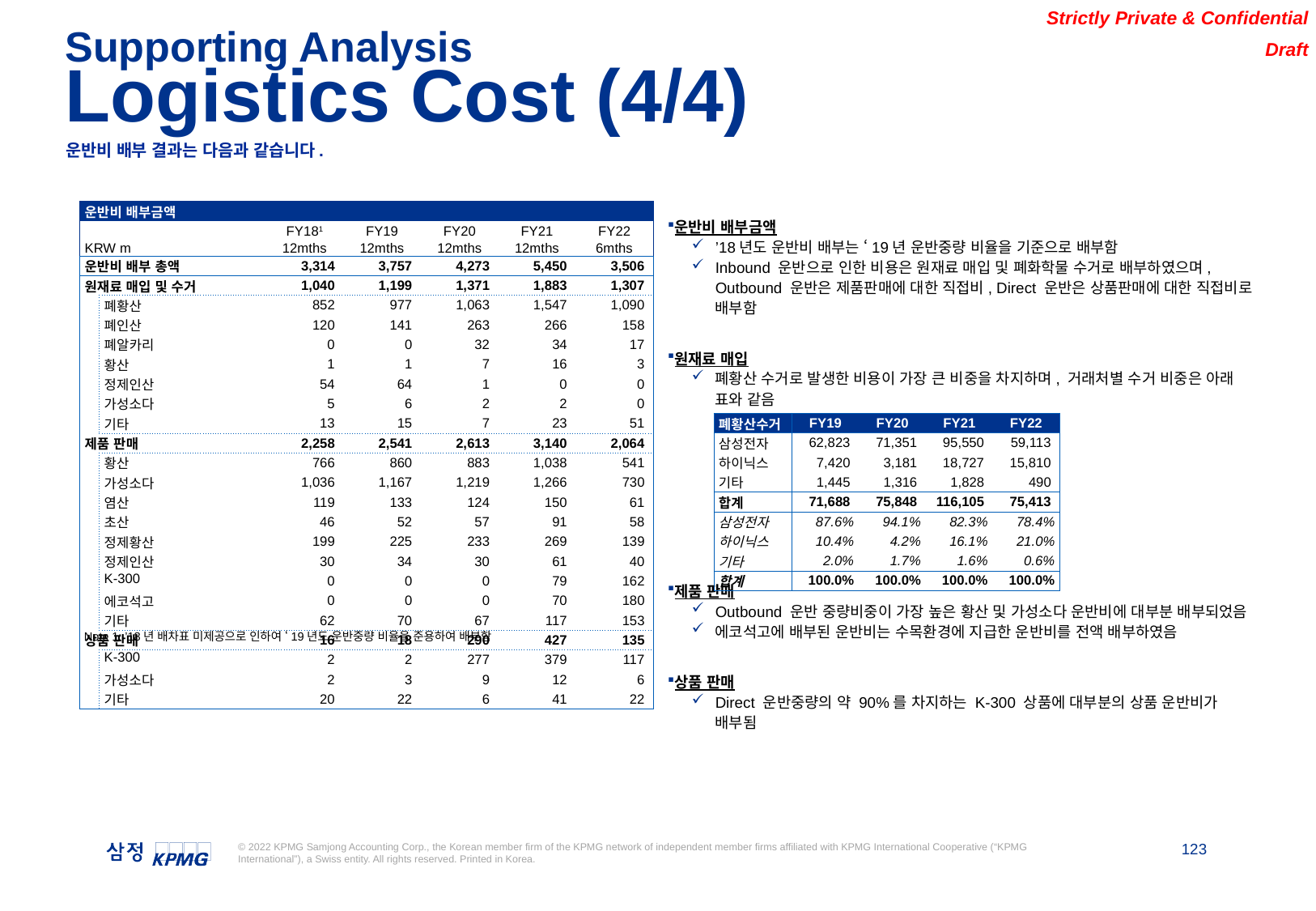

Supporting Analysis
Logistics Cost (4/4)
운반비 배부 결과는 다음과 같습니다.
| 운반비 배부금액 |  |  |  |  |  |  |  |  |
| --- | --- | --- | --- | --- | --- | --- | --- | --- |
|  |  |  |  | FY181 | FY19 | FY20 | FY21 | FY22 |
| KRW m |  |  |  | 12mths | 12mths | 12mths | 12mths | 6mths |
| 운반비 배부 총액 |  |  |  | 3,314 | 3,757 | 4,273 | 5,450 | 3,506 |
| 원재료 매입 및 수거 |  |  |  | 1,040 | 1,199 | 1,371 | 1,883 | 1,307 |
|  | 폐황산 |  |  | 852 | 977 | 1,063 | 1,547 | 1,090 |
|  | 폐인산 |  |  | 120 | 141 | 263 | 266 | 158 |
|  | 폐알카리 |  |  | 0 | 0 | 32 | 34 | 17 |
|  | 황산 |  |  | 1 | 1 | 7 | 16 | 3 |
|  | 정제인산 |  |  | 54 | 64 | 1 | 0 | 0 |
|  | 가성소다 |  |  | 5 | 6 | 2 | 2 | 0 |
|  | 기타 |  |  | 13 | 15 | 7 | 23 | 51 |
| 제품 판매 |  |  |  | 2,258 | 2,541 | 2,613 | 3,140 | 2,064 |
|  | 황산 |  |  | 766 | 860 | 883 | 1,038 | 541 |
|  | 가성소다 |  |  | 1,036 | 1,167 | 1,219 | 1,266 | 730 |
|  | 염산 |  |  | 119 | 133 | 124 | 150 | 61 |
|  | 초산 |  |  | 46 | 52 | 57 | 91 | 58 |
|  | 정제황산 |  |  | 199 | 225 | 233 | 269 | 139 |
|  | 정제인산 |  |  | 30 | 34 | 30 | 61 | 40 |
|  | K-300 |  |  | 0 | 0 | 0 | 79 | 162 |
|  | 에코석고 |  |  | 0 | 0 | 0 | 70 | 180 |
|  | 기타 |  |  | 62 | 70 | 67 | 117 | 153 |
| 상품 판매 |  |  |  | 16 | 18 | 290 | 427 | 135 |
|  | K-300 |  |  | 2 | 2 | 277 | 379 | 117 |
|  | 가성소다 |  |  | 2 | 3 | 9 | 12 | 6 |
|  | 기타 |  |  | 20 | 22 | 6 | 41 | 22 |
운반비 배부금액
’18년도 운반비 배부는 ‘19년 운반중량 비율을 기준으로 배부함
Inbound 운반으로 인한 비용은 원재료 매입 및 폐화학물 수거로 배부하였으며, Outbound 운반은 제품판매에 대한 직접비, Direct 운반은 상품판매에 대한 직접비로 배부함

원재료 매입
폐황산 수거로 발생한 비용이 가장 큰 비중을 차지하며, 거래처별 수거 비중은 아래 표와 같음

제품 판매
Outbound 운반 중량비중이 가장 높은 황산 및 가성소다 운반비에 대부분 배부되었음
에코석고에 배부된 운반비는 수목환경에 지급한 운반비를 전액 배부하였음

상품 판매
Direct 운반중량의 약 90%를 차지하는 K-300 상품에 대부분의 상품 운반비가 배부됨
| 폐황산수거 | FY19 | FY20 | FY21 | FY22 |
| --- | --- | --- | --- | --- |
| 삼성전자 | 62,823 | 71,351 | 95,550 | 59,113 |
| 하이닉스 | 7,420 | 3,181 | 18,727 | 15,810 |
| 기타 | 1,445 | 1,316 | 1,828 | 490 |
| 합계 | 71,688 | 75,848 | 116,105 | 75,413 |
| 삼성전자 | 87.6% | 94.1% | 82.3% | 78.4% |
| 하이닉스 | 10.4% | 4.2% | 16.1% | 21.0% |
| 기타 | 2.0% | 1.7% | 1.6% | 0.6% |
| 합계 | 100.0% | 100.0% | 100.0% | 100.0% |
Note 1: ’18년 배차표 미제공으로 인하여 ‘19년도 운반중량 비율을 준용하여 배부함